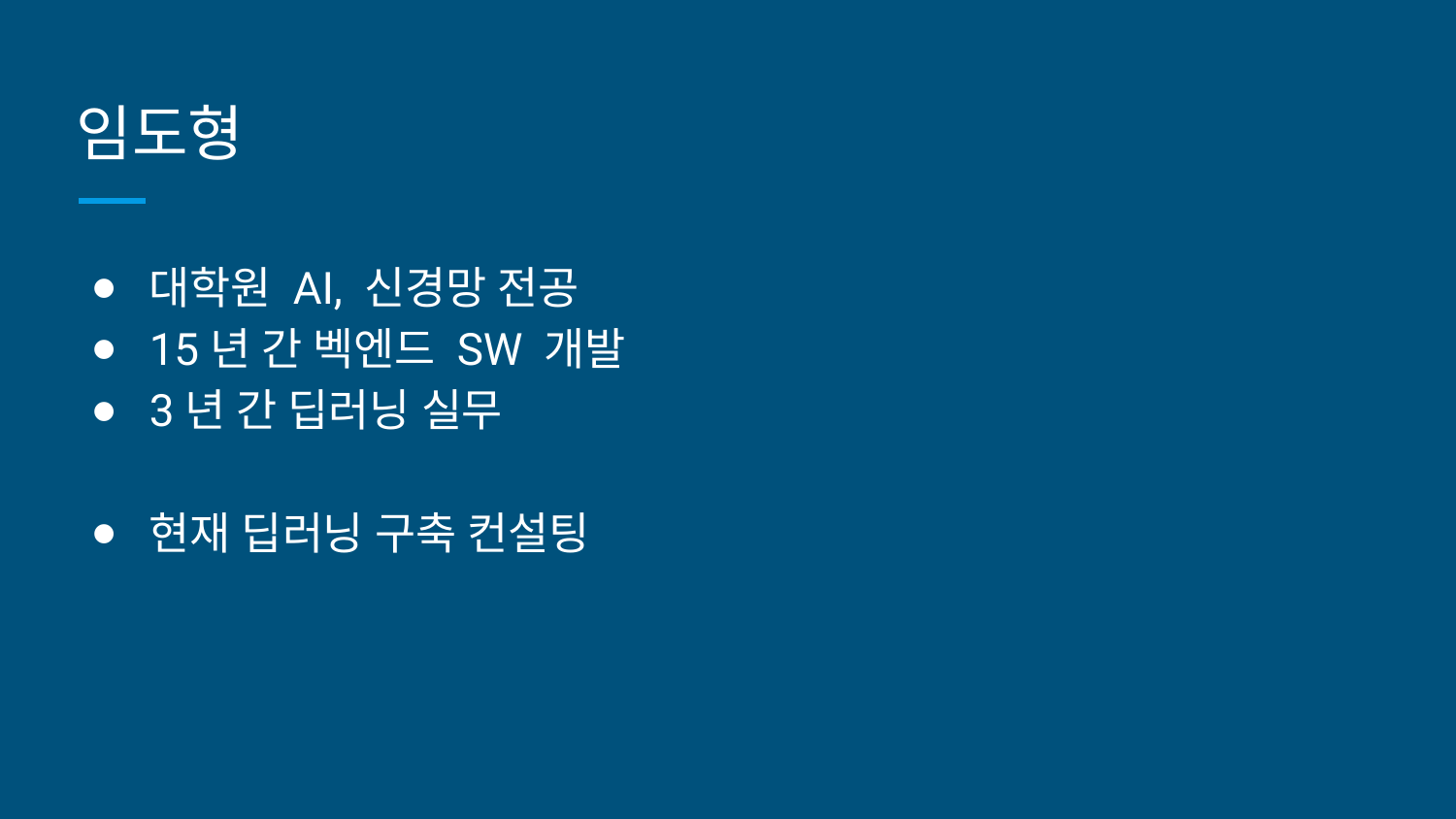

# 임도형
대학원 AI, 신경망 전공
15년 간 벡엔드 SW 개발
3년 간 딥러닝 실무

현재 딥러닝 구축 컨설팅